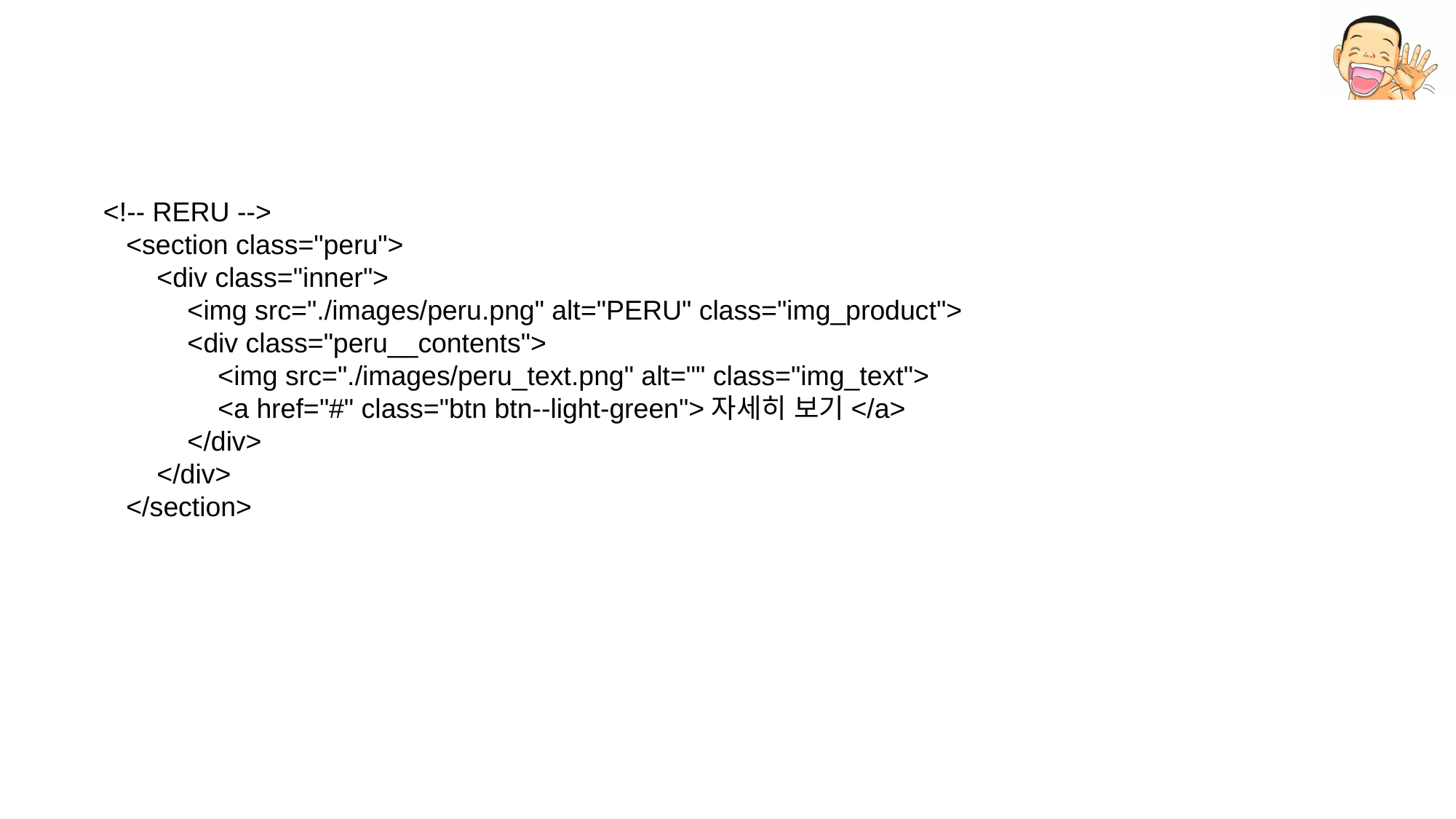

<!-- RERU -->
    <section class="peru">
        <div class="inner">
            <img src="./images/peru.png" alt="PERU" class="img_product">
            <div class="peru__contents">
                <img src="./images/peru_text.png" alt="" class="img_text">
                <a href="#" class="btn btn--light-green">자세히 보기</a>
            </div>
        </div>
    </section>